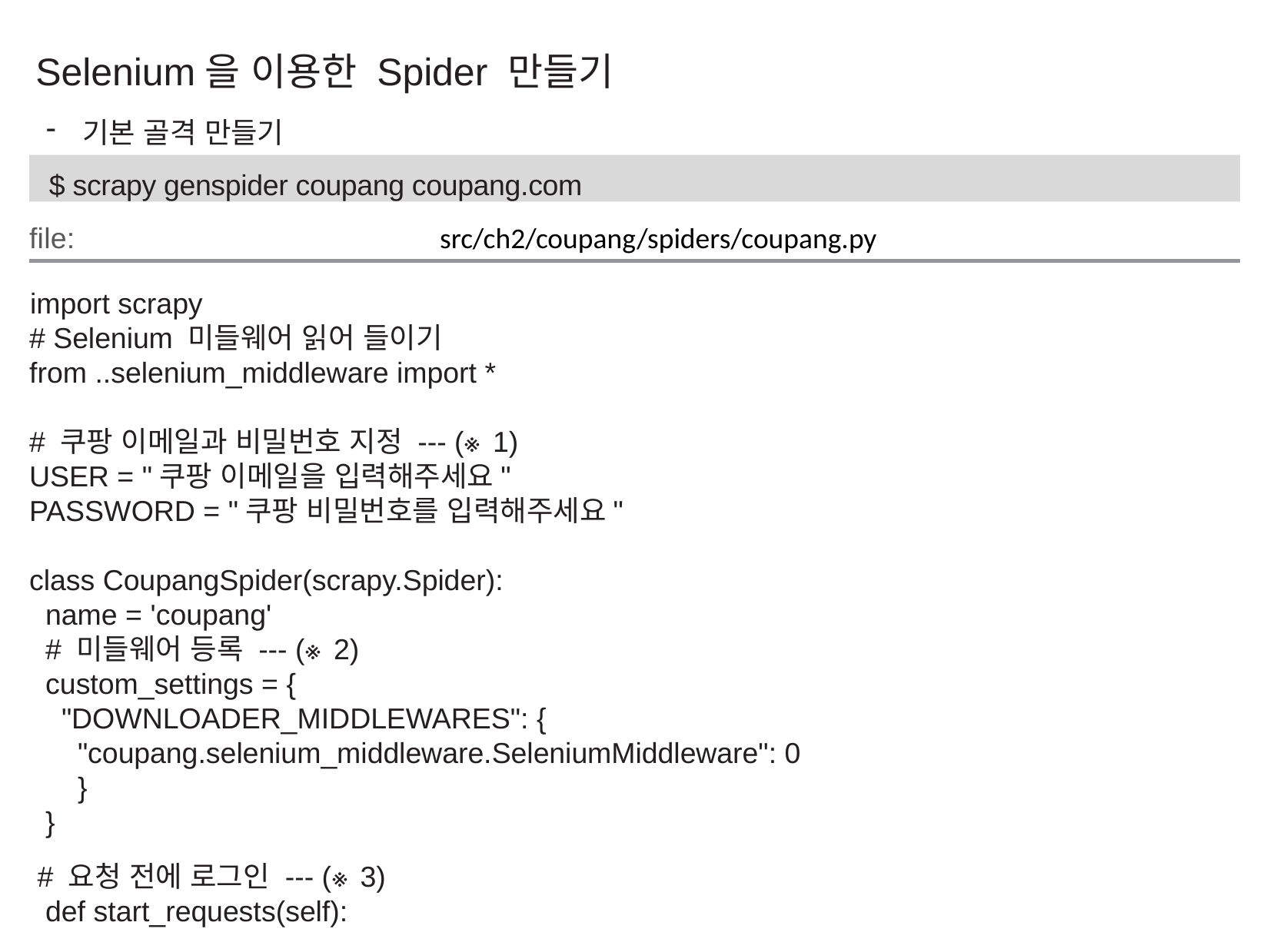

Selenium을 이용한 Spider 만들기

기본 골격 만들기
$ scrapy genspider coupang coupang.com
file: src/ch2/coupang/spiders/coupang.py
import scrapy
# Selenium 미들웨어 읽어 들이기
from ..selenium_middleware import *

# 쿠팡 이메일과 비밀번호 지정 --- (※1)
USER = "쿠팡 이메일을 입력해주세요"
PASSWORD = "쿠팡 비밀번호를 입력해주세요"

class CoupangSpider(scrapy.Spider):
  name = 'coupang'
  # 미들웨어 등록 --- (※2)
  custom_settings = {
    "DOWNLOADER_MIDDLEWARES": {
      "coupang.selenium_middleware.SeleniumMiddleware": 0
      }
  }

 # 요청 전에 로그인 --- (※3)
  def start_requests(self):